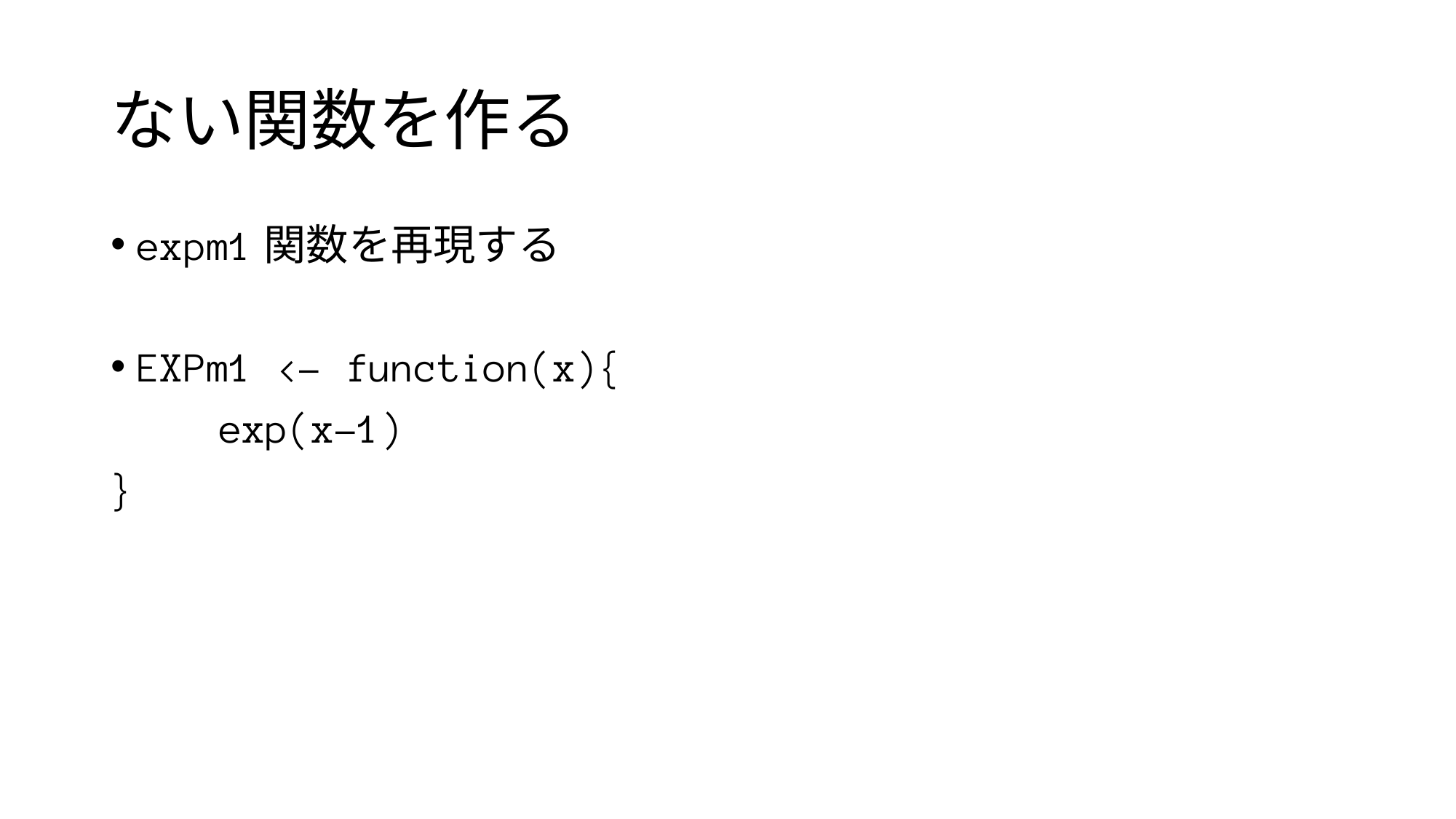

# ない関数を作る
expm1関数を再現する

EXPm1 <- function(x){
	exp(x-1)
}